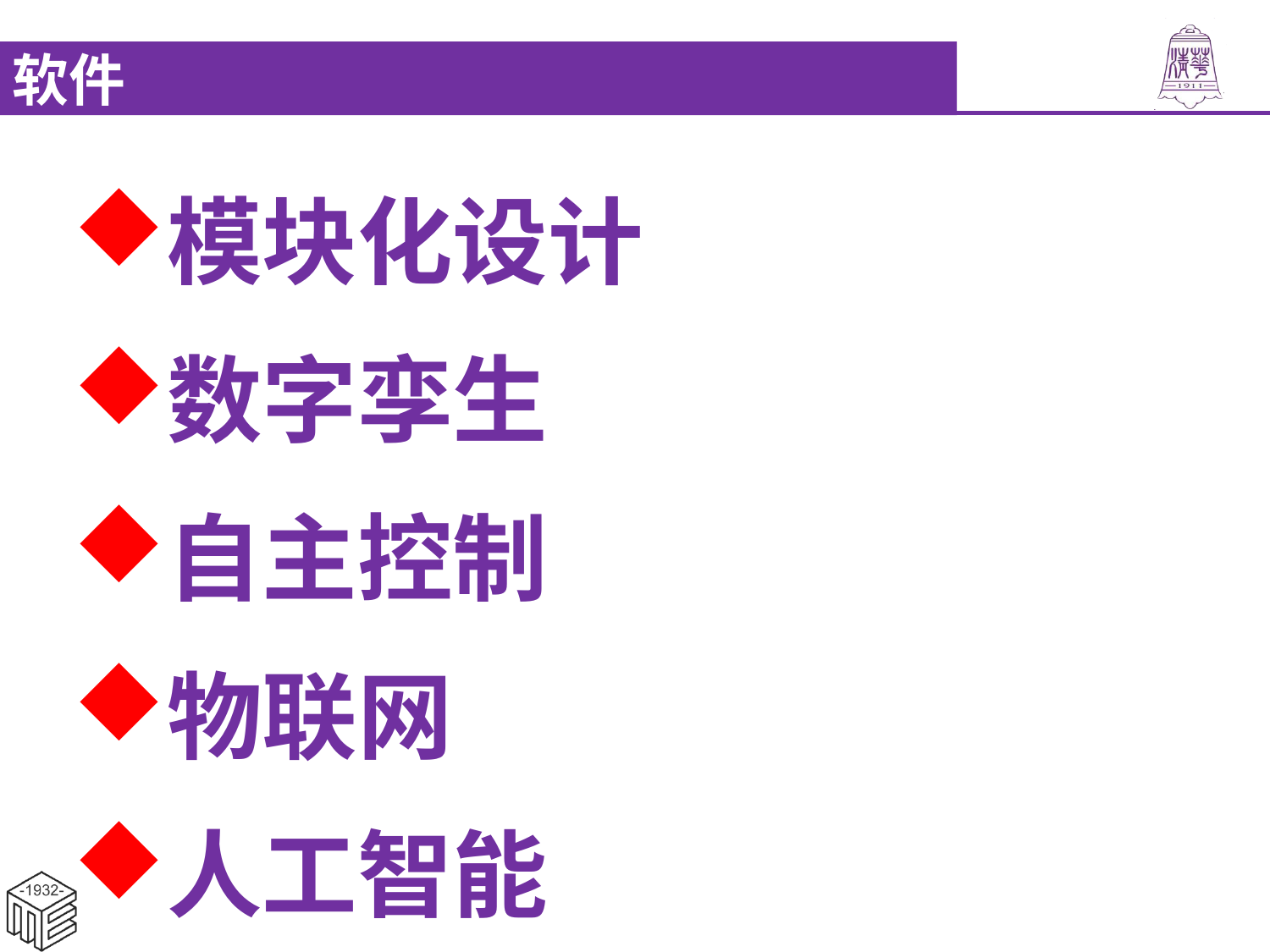

软件
模块化设计
数字孪生
自主控制
物联网
人工智能

15